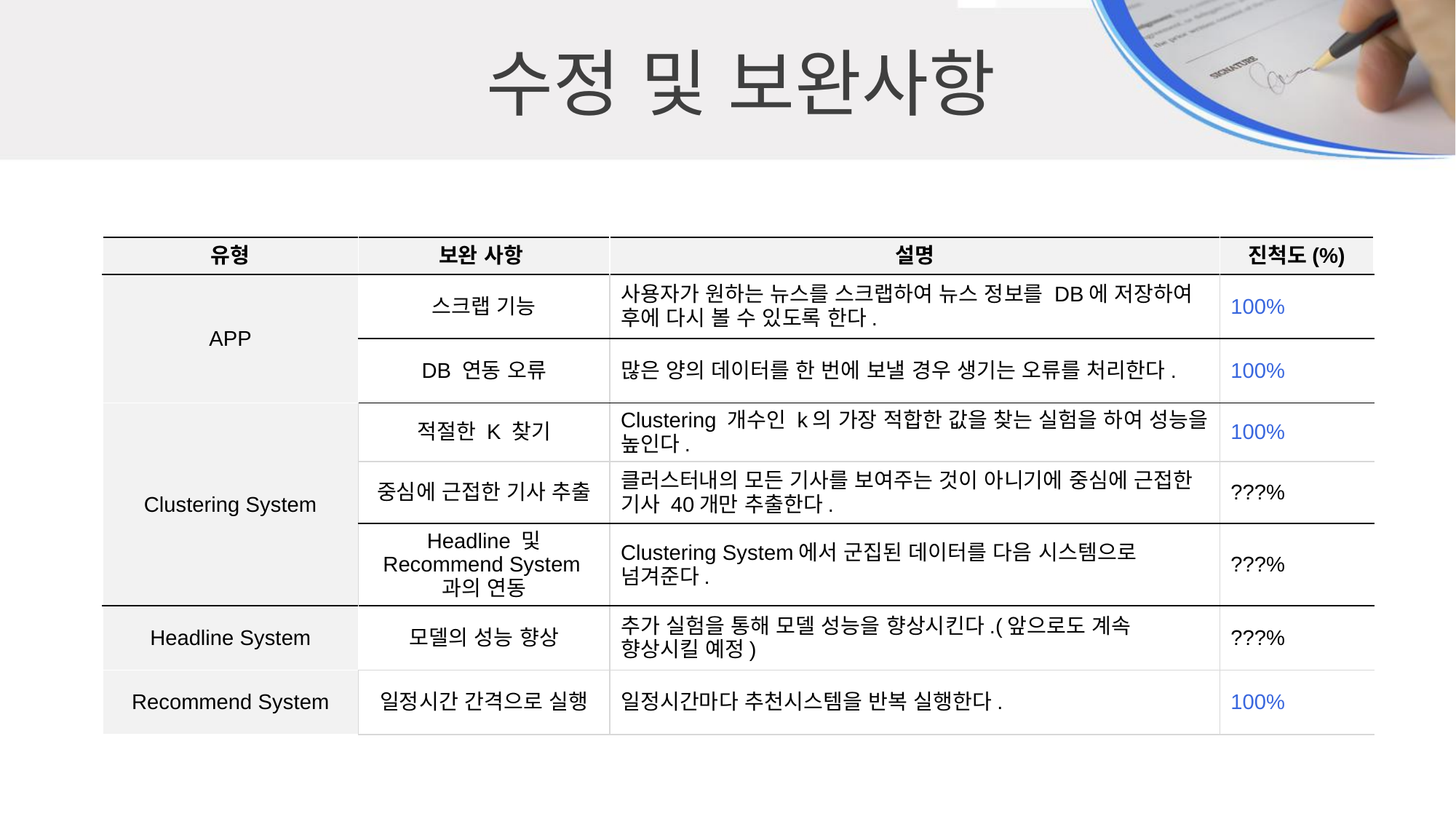

수정 및 보완사항
| 유형 | 보완 사항 | 설명 | 진척도(%) |
| --- | --- | --- | --- |
| APP | 스크랩 기능 | 사용자가 원하는 뉴스를 스크랩하여 뉴스 정보를 DB에 저장하여 후에 다시 볼 수 있도록 한다. | 100% |
|  | DB 연동 오류 | 많은 양의 데이터를 한 번에 보낼 경우 생기는 오류를 처리한다. | 100% |
| Clustering System | 적절한 K 찾기 | Clustering 개수인 k의 가장 적합한 값을 찾는 실험을 하여 성능을 높인다. | 100% |
|  | 중심에 근접한 기사 추출 | 클러스터내의 모든 기사를 보여주는 것이 아니기에 중심에 근접한 기사 40개만 추출한다. | ???% |
|  | Headline 및 Recommend System과의 연동 | Clustering System에서 군집된 데이터를 다음 시스템으로 넘겨준다. | ???% |
| Headline System | 모델의 성능 향상 | 추가 실험을 통해 모델 성능을 향상시킨다.(앞으로도 계속 향상시킬 예정) | ???% |
| Recommend System | 일정시간 간격으로 실행 | 일정시간마다 추천시스템을 반복 실행한다. | 100% |